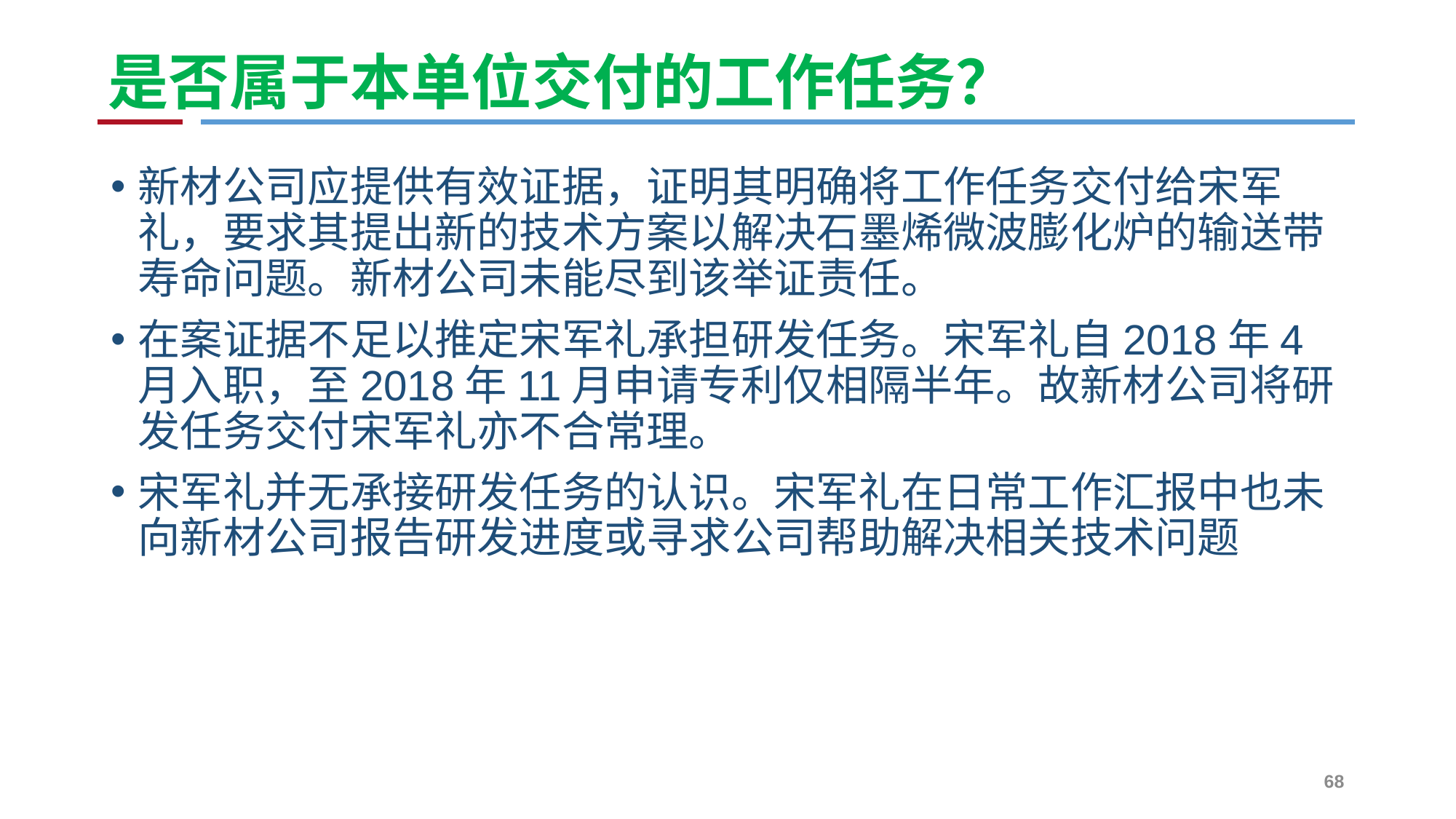

# 是否属于本单位交付的工作任务？
新材公司应提供有效证据，证明其明确将工作任务交付给宋军礼，要求其提出新的技术方案以解决石墨烯微波膨化炉的输送带寿命问题。新材公司未能尽到该举证责任。
在案证据不足以推定宋军礼承担研发任务。宋军礼自2018年4月入职，至2018年11月申请专利仅相隔半年。故新材公司将研发任务交付宋军礼亦不合常理。
宋军礼并无承接研发任务的认识。宋军礼在日常工作汇报中也未向新材公司报告研发进度或寻求公司帮助解决相关技术问题

68